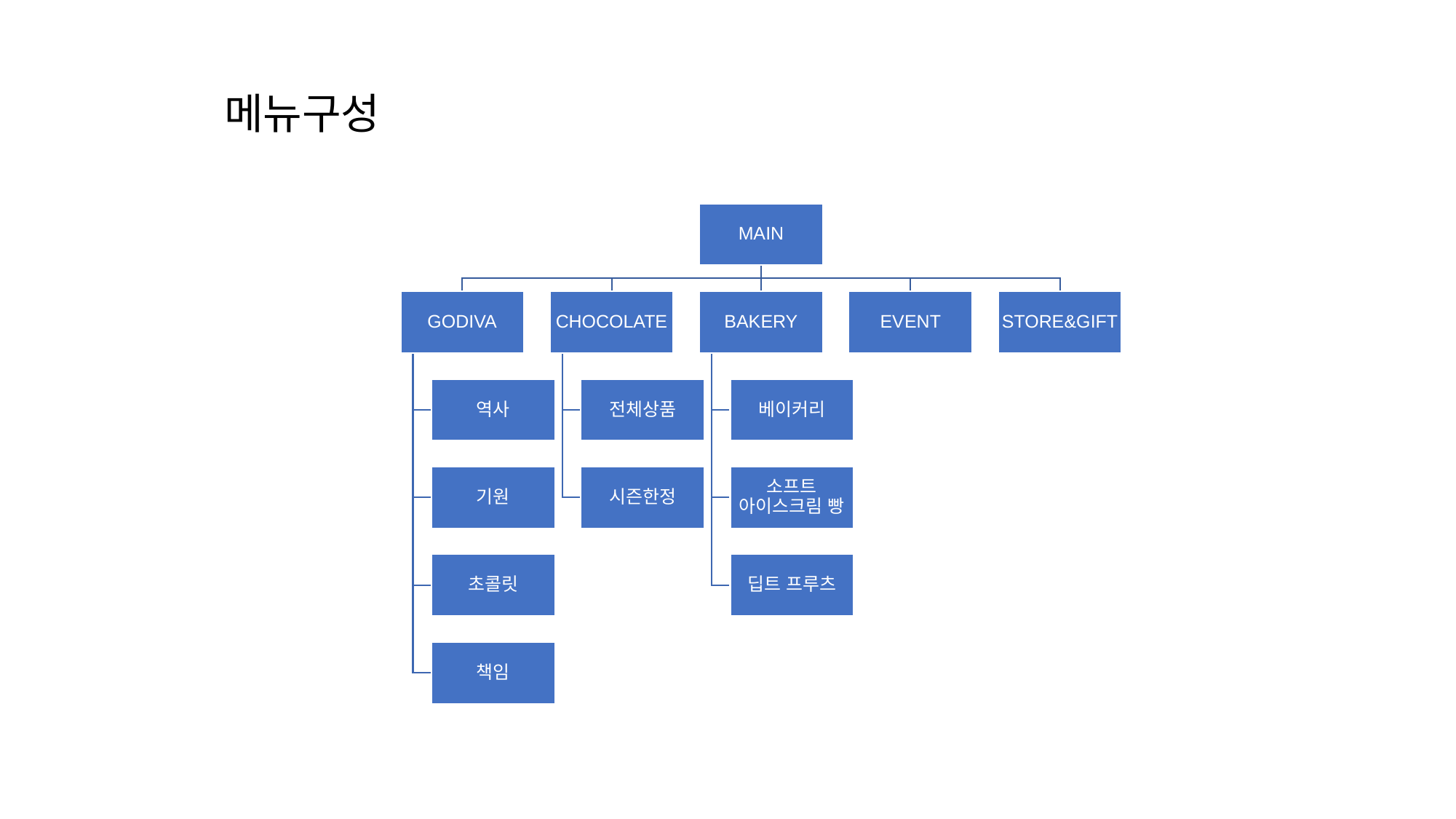

메뉴구성
MAIN
GODIVA
역사
기원
초콜릿
책임
CHOCOLATE
전체상품
시즌한정
BAKERY
베이커리
소프트 아이스크림 빵
딥트 프루츠
EVENT
STORE&GIFT